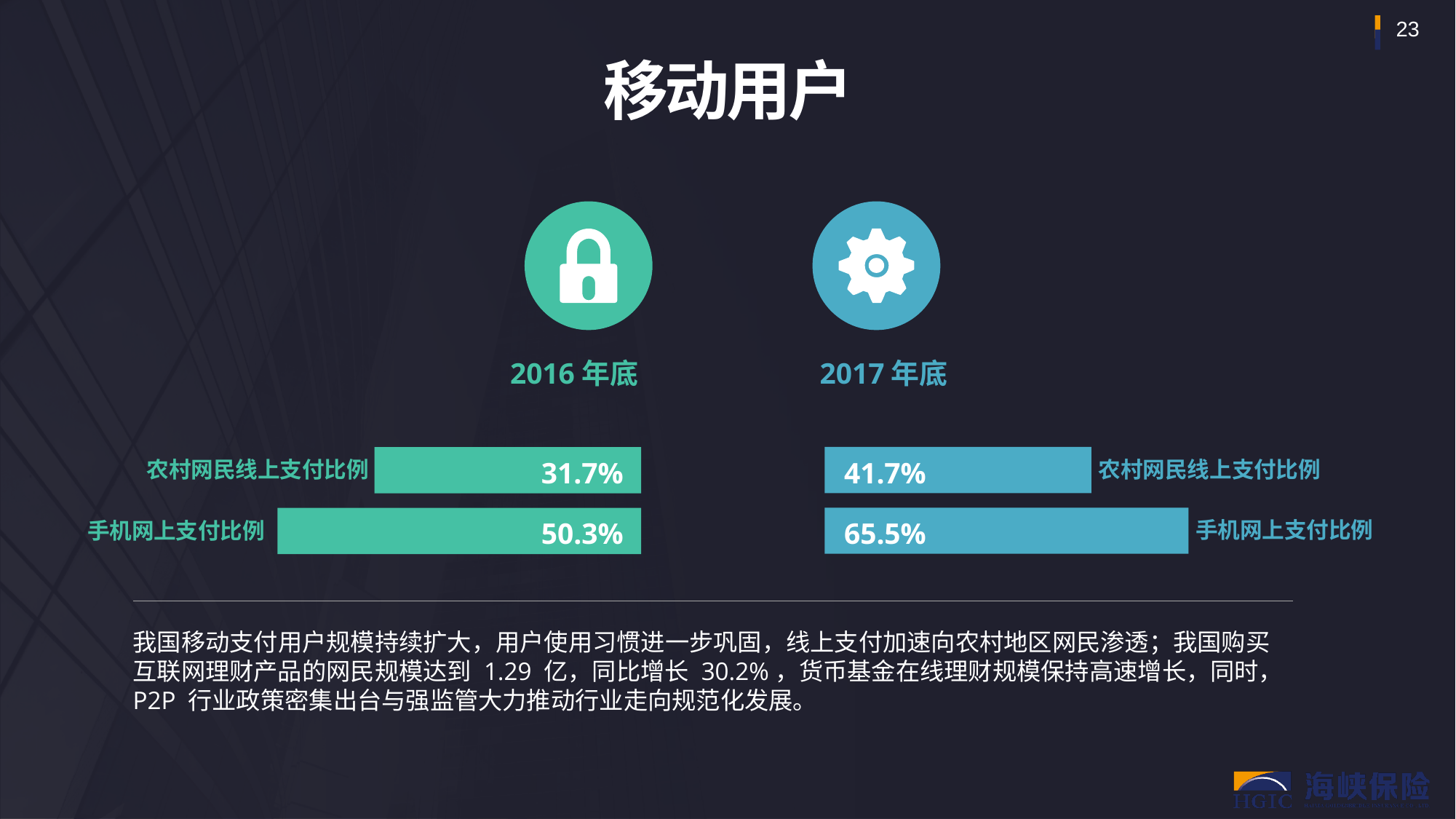

移动用户

2016年底
2017年底

41.7%
农村网民线上支付比例
农村网民线上支付比例
31.7%

65.5%
50.3%
手机网上支付比例

手机网上支付比例
我国移动支付用户规模持续扩大，用户使用习惯进一步巩固，线上支付加速向农村地区网民渗透；我国购买互联网理财产品的网民规模达到 1.29 亿，同比增长 30.2%，货币基金在线理财规模保持高速增长，同时，P2P 行业政策密集出台与强监管大力推动行业走向规范化发展。